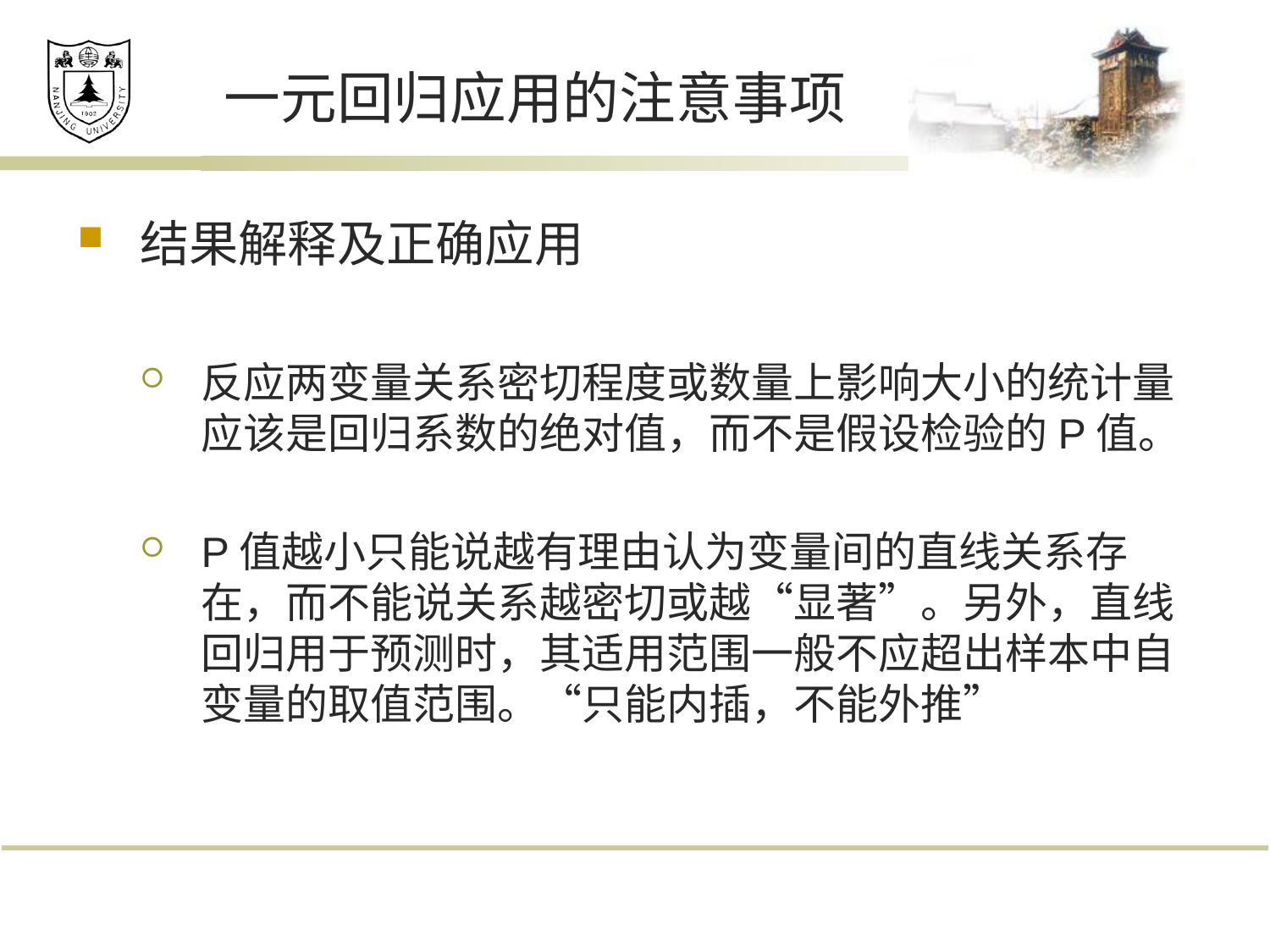

# 一元回归应用的注意事项
结果解释及正确应用

反应两变量关系密切程度或数量上影响大小的统计量应该是回归系数的绝对值，而不是假设检验的P值。

P值越小只能说越有理由认为变量间的直线关系存在，而不能说关系越密切或越“显著”。另外，直线回归用于预测时，其适用范围一般不应超出样本中自变量的取值范围。“只能内插，不能外推”